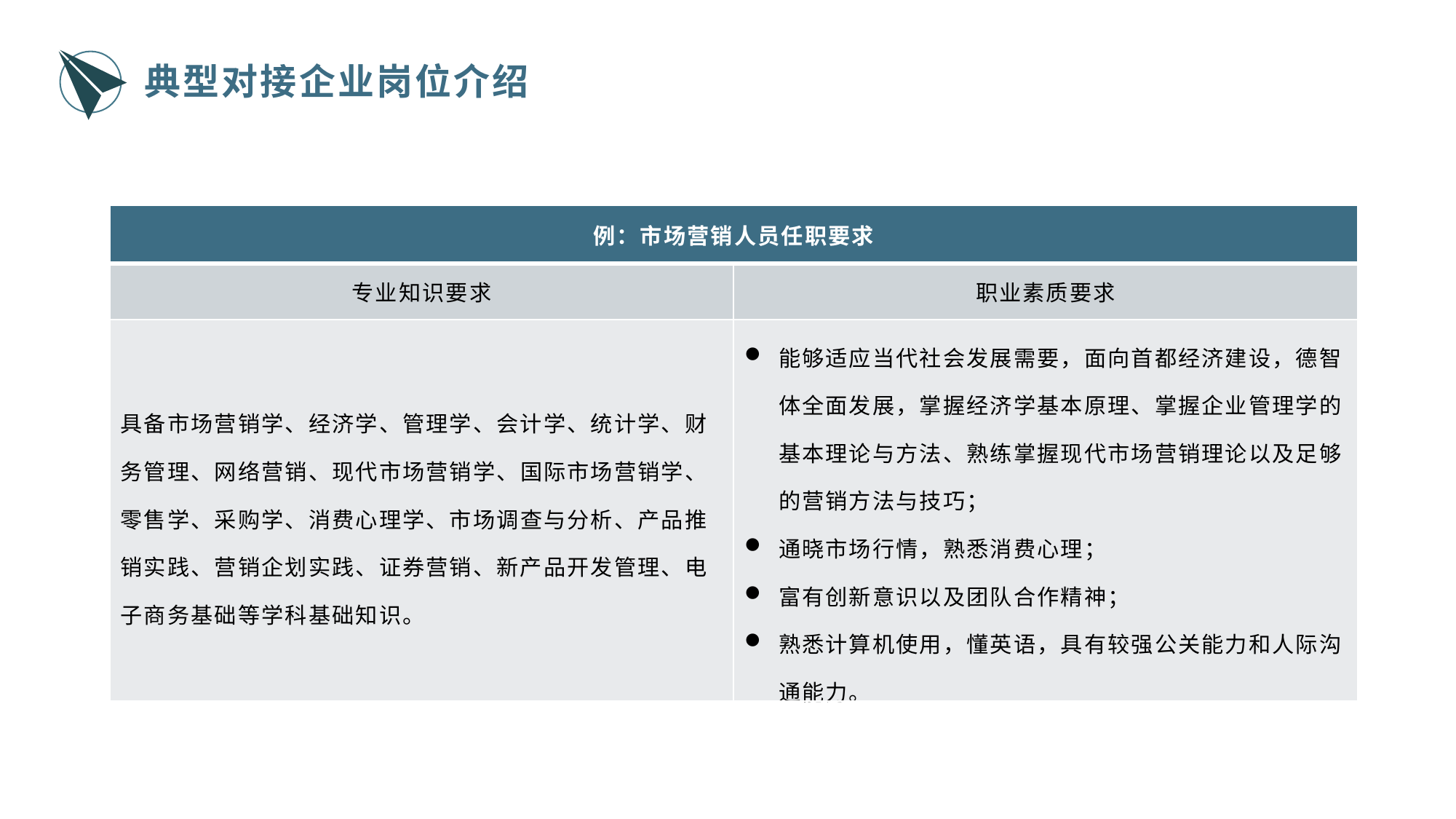

典型对接企业岗位介绍
| 例：市场营销人员任职要求 |  |
| --- | --- |
| 专业知识要求 | 职业素质要求 |
| 具备市场营销学、经济学、管理学、会计学、统计学、财务管理、网络营销、现代市场营销学、国际市场营销学、零售学、采购学、消费心理学、市场调查与分析、产品推销实践、营销企划实践、证券营销、新产品开发管理、电子商务基础等学科基础知识。 | 能够适应当代社会发展需要，面向首都经济建设，德智体全面发展，掌握经济学基本原理、掌握企业管理学的基本理论与方法、熟练掌握现代市场营销理论以及足够的营销方法与技巧； 通晓市场行情，熟悉消费心理； 富有创新意识以及团队合作精神； 熟悉计算机使用，懂英语，具有较强公关能力和人际沟通能力。 |